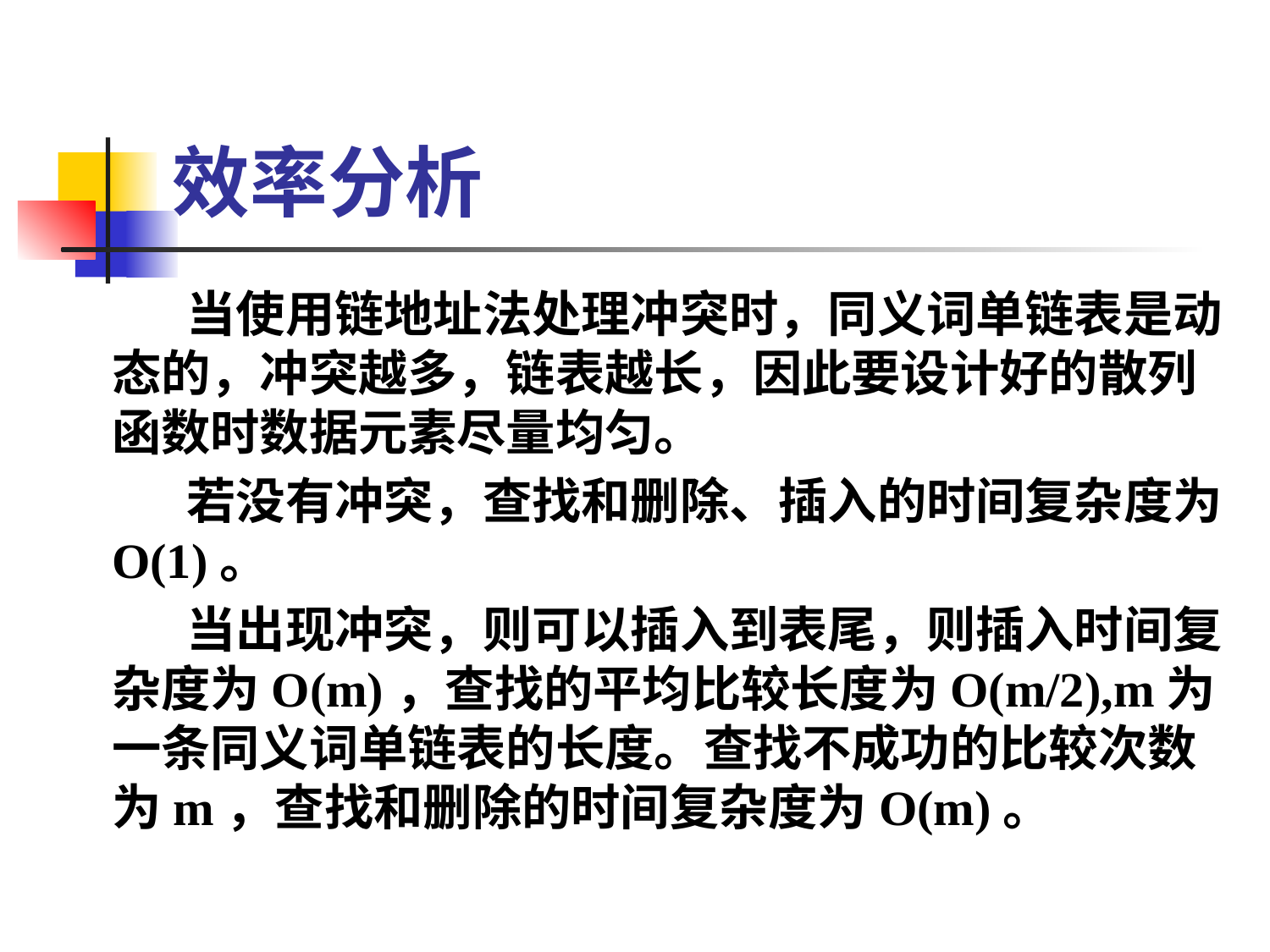

# 效率分析
当使用链地址法处理冲突时，同义词单链表是动态的，冲突越多，链表越长，因此要设计好的散列函数时数据元素尽量均匀。
若没有冲突，查找和删除、插入的时间复杂度为O(1)。
当出现冲突，则可以插入到表尾，则插入时间复杂度为O(m)，查找的平均比较长度为O(m/2),m为一条同义词单链表的长度。查找不成功的比较次数为m，查找和删除的时间复杂度为O(m)。
58